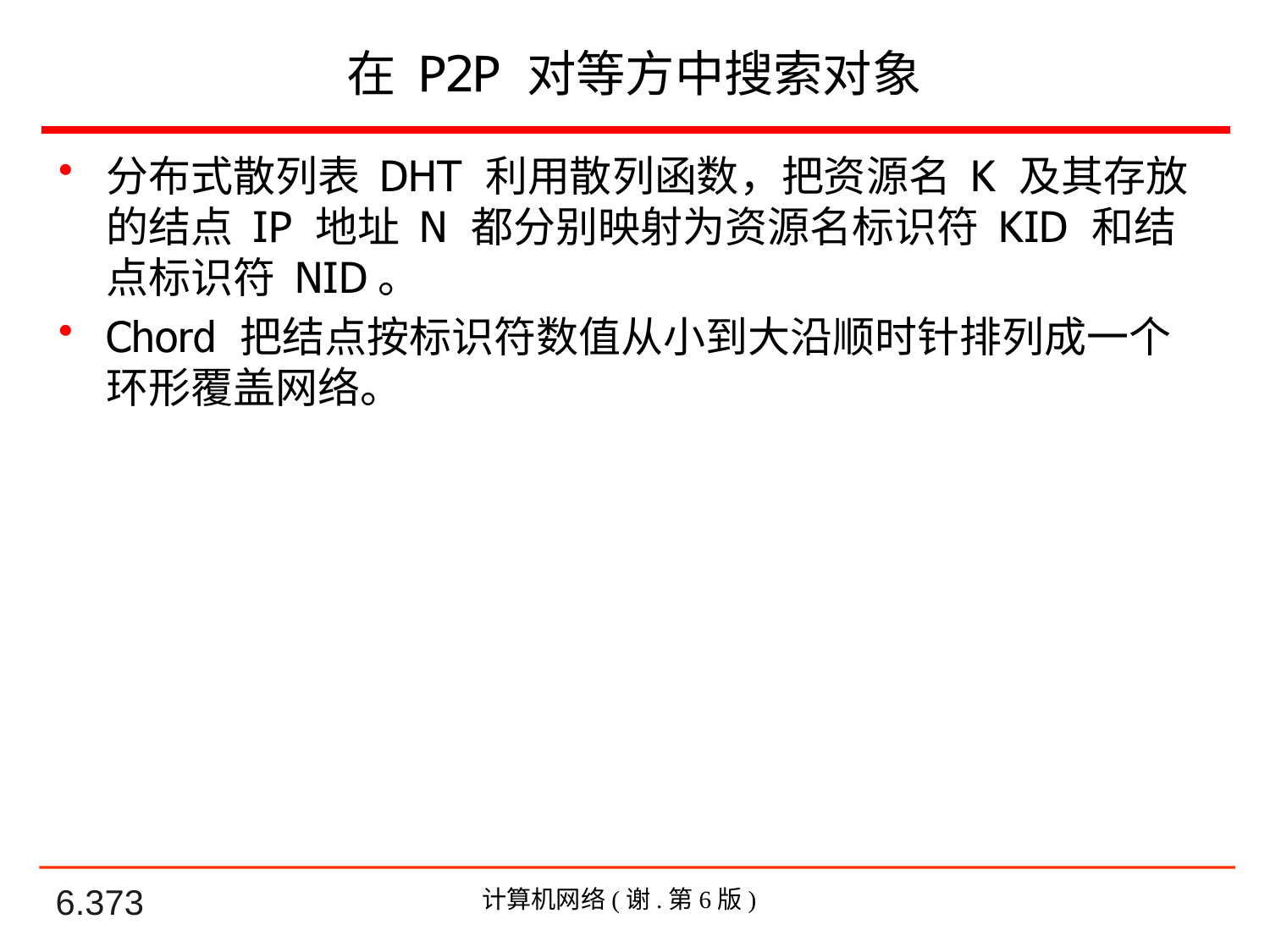

# 在 P2P 对等方中搜索对象
分布式散列表 DHT 利用散列函数，把资源名 K 及其存放的结点 IP 地址 N 都分别映射为资源名标识符 KID 和结点标识符 NID。
Chord 把结点按标识符数值从小到大沿顺时针排列成一个环形覆盖网络。